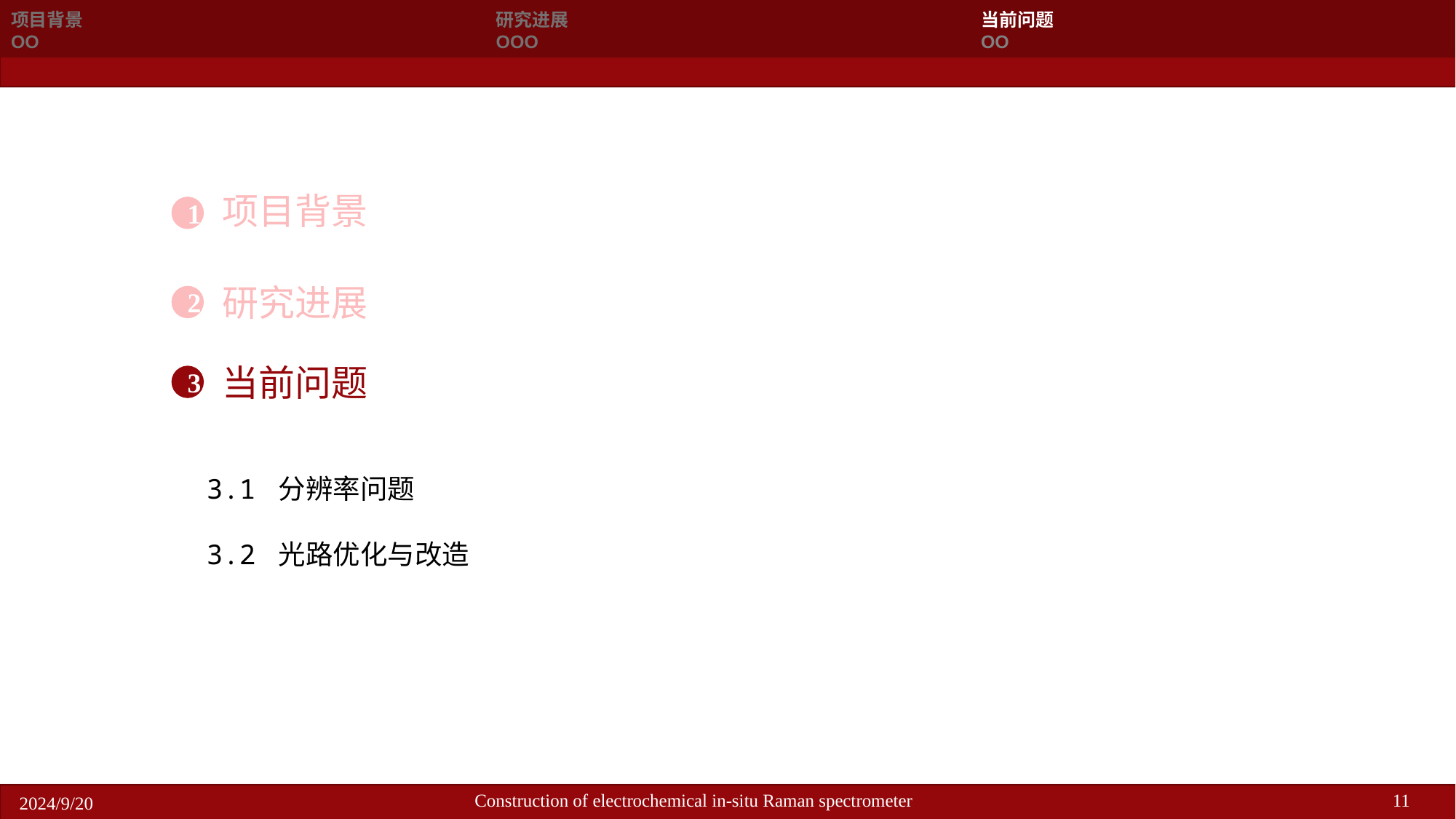

| 项目背景 OO | 研究进展 OOO | 当前问题 OO |
| --- | --- | --- |

项目背景
1
研究进展
2
当前问题
3
3.1 分辨率问题
3.2 光路优化与改造
11
Construction of electrochemical in-situ Raman spectrometer
2024/9/20